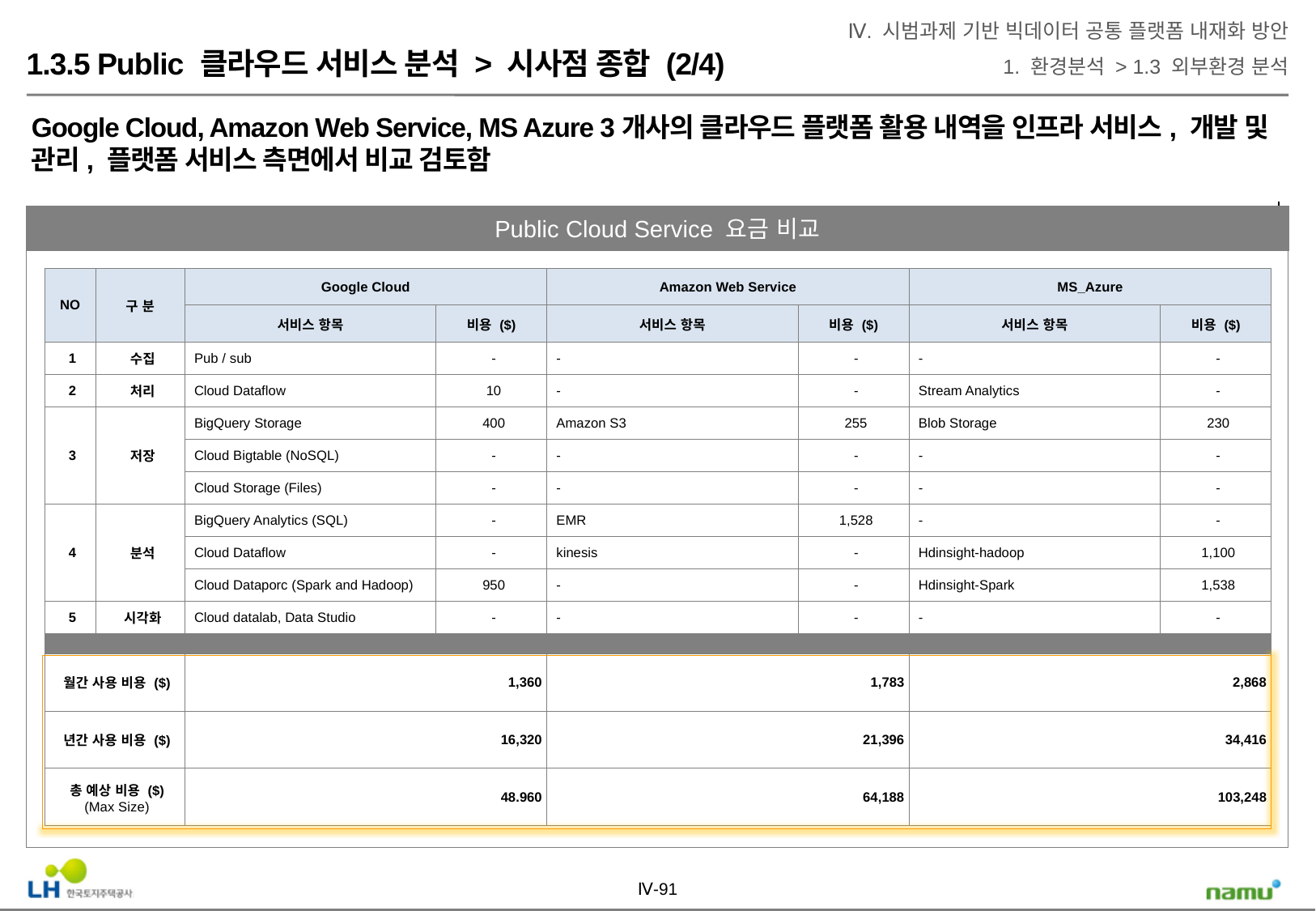

Ⅳ. 시범과제 기반 빅데이터 공통 플랫폼 내재화 방안
1. 환경분석 > 1.3 외부환경 분석
1.3.5 Public 클라우드 서비스 분석 > 시사점 종합 (2/4)
Google Cloud, Amazon Web Service, MS Azure 3개사의 클라우드 플랫폼 활용 내역을 인프라 서비스, 개발 및 관리, 플랫폼 서비스 측면에서 비교 검토함
Public Cloud Service 요금 비교

| NO | 구 분 | Google Cloud |  | Amazon Web Service |  | MS\_Azure |  |
| --- | --- | --- | --- | --- | --- | --- | --- |
|  |  | 서비스 항목 | 비용 ($) | 서비스 항목 | 비용 ($) | 서비스 항목 | 비용 ($) |
| 1 | 수집 | Pub / sub | - | - | - | - | - |
| 2 | 처리 | Cloud Dataflow | 10 | - | - | Stream Analytics | - |
| 3 | 저장 | BigQuery Storage | 400 | Amazon S3 | 255 | Blob Storage | 230 |
|  |  | Cloud Bigtable (NoSQL) | - | - | - | - | - |
|  |  | Cloud Storage (Files) | - | - | - | - | - |
| 4 | 분석 | BigQuery Analytics (SQL) | - | EMR | 1,528 | - | - |
|  |  | Cloud Dataflow | - | kinesis | - | Hdinsight-hadoop | 1,100 |
|  |  | Cloud Dataporc (Spark and Hadoop) | 950 | - | - | Hdinsight-Spark | 1,538 |
| 5 | 시각화 | Cloud datalab, Data Studio | - | - | - | - | - |
|  |  |  |  |  |  |  |  |
| 월간 사용 비용 ($) |  | 1,360 |  | 1,783 |  | 2,868 |  |
| 년간 사용 비용 ($) |  | 16,320 |  | 21,396 |  | 34,416 |  |
| 총 예상 비용 ($) (Max Size) |  | 48.960 |  | 64,188 |  | 103,248 |  |